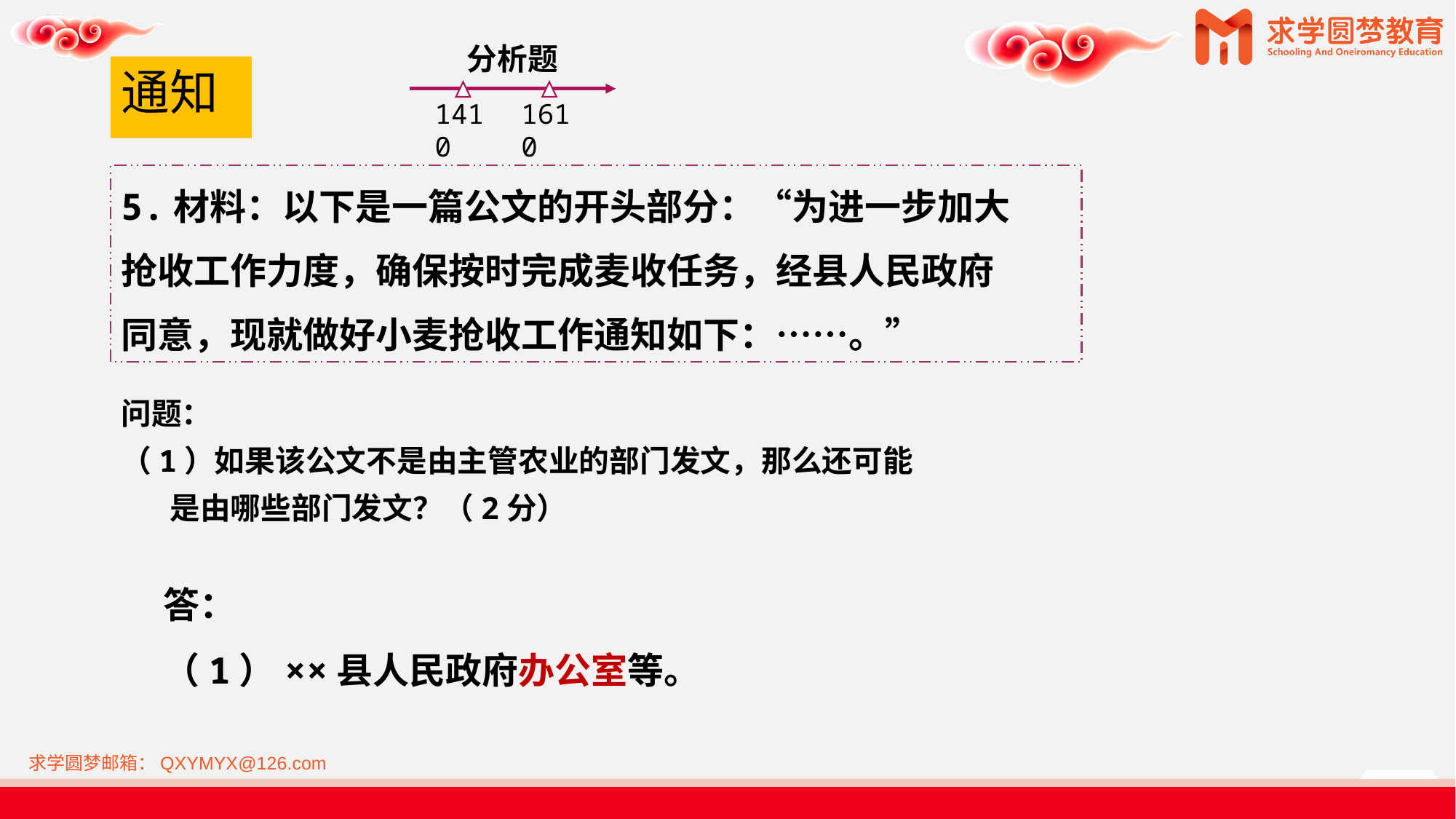

分析题

1410

1610
# 通知
5.材料：以下是一篇公文的开头部分：“为进一步加大
抢收工作力度，确保按时完成麦收任务，经县人民政府
同意，现就做好小麦抢收工作通知如下：……。”
问题：
（1）如果该公文不是由主管农业的部门发文，那么还可能
      是由哪些部门发文？（2分）
答：
（1）××县人民政府办公室等。